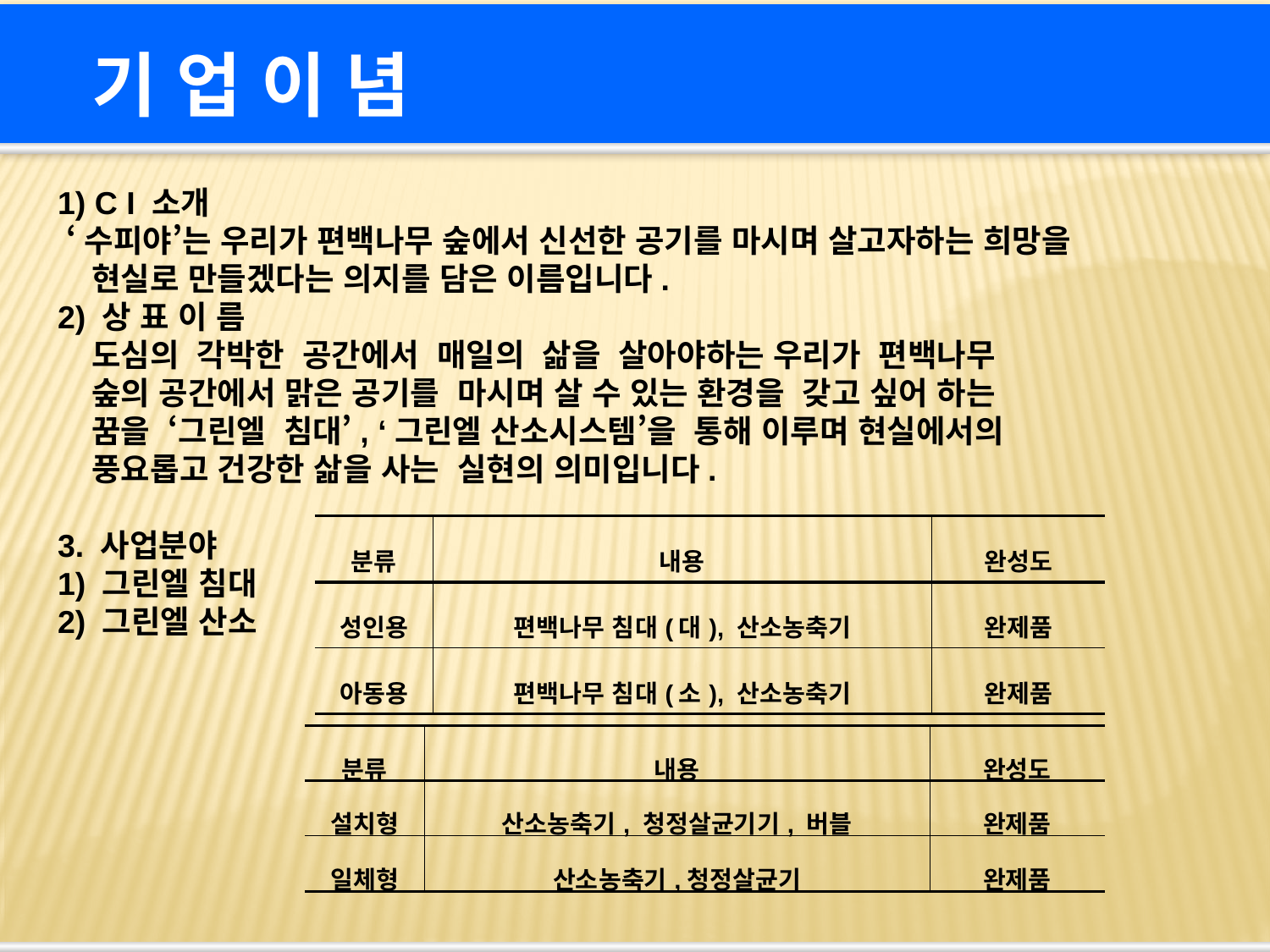

기 업 이 념

1) C I 소개
 ‘수피야’는 우리가 편백나무 숲에서 신선한 공기를 마시며 살고자하는 희망을
   현실로 만들겠다는 의지를 담은 이름입니다.
2) 상 표 이 름
   도심의  각박한  공간에서  매일의  삶을  살아야하는 우리가  편백나무
   숲의 공간에서 맑은 공기를  마시며 살 수 있는 환경을  갖고 싶어 하는
   꿈을  ‘그린엘  침대’, ‘그린엘 산소시스템’을  통해 이루며 현실에서의
   풍요롭고 건강한 삶을 사는  실현의 의미입니다.

3. 사업분야
1) 그린엘 침대
2) 그린엘 산소

| 분류 | 내용 | 완성도 |
| --- | --- | --- |
| 성인용 | 편백나무 침대(대), 산소농축기 | 완제품 |
| 아동용 | 편백나무 침대(소), 산소농축기 | 완제품 |
| 분류 | 내용 | 완성도 |
| --- | --- | --- |
| 설치형 | 산소농축기, 청정살균기기, 버블 | 완제품 |
| 일체형 | 산소농축기,청정살균기 | 완제품 |